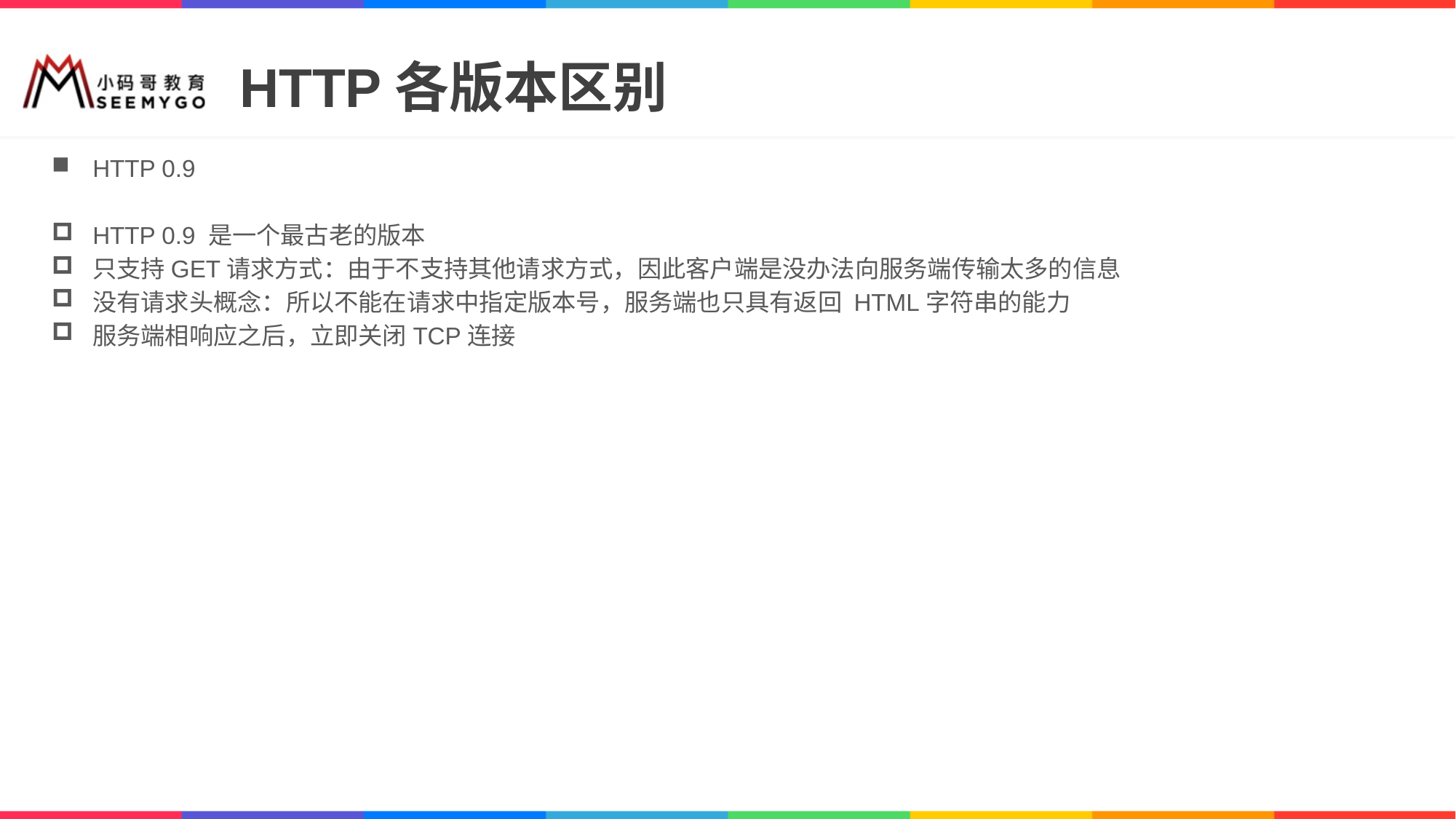

# HTTP各版本区别
HTTP 0.9

HTTP 0.9 是一个最古老的版本
只支持GET请求方式：由于不支持其他请求方式，因此客户端是没办法向服务端传输太多的信息
没有请求头概念：所以不能在请求中指定版本号，服务端也只具有返回 HTML字符串的能力
服务端相响应之后，立即关闭TCP连接